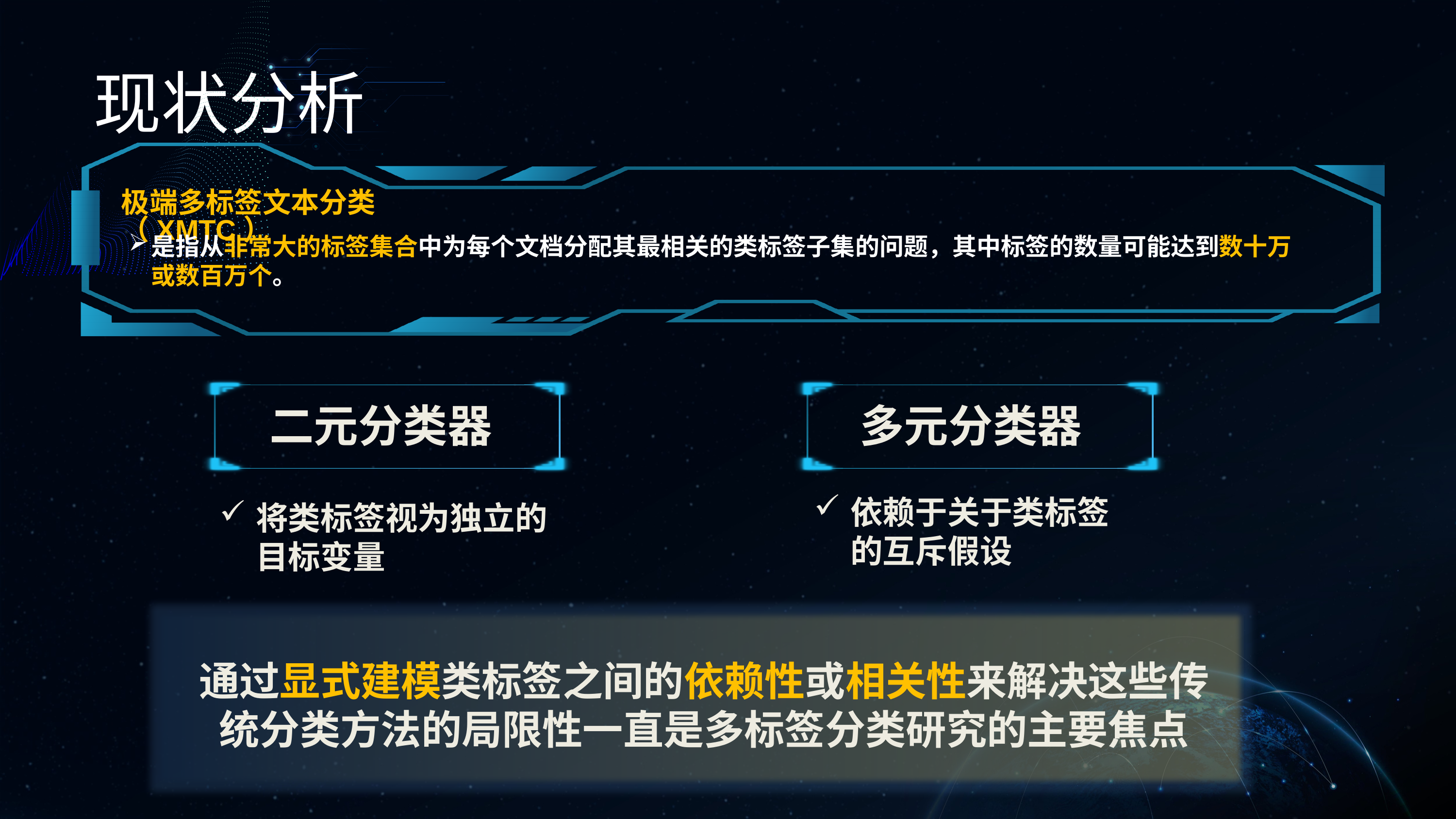

现状分析

极端多标签文本分类（XMTC）

是指从非常大的标签集合中为每个文档分配其最相关的类标签子集的问题，其中标签的数量可能达到数十万或数百万个。

多元分类器
二元分类器
依赖于关于类标签的互斥假设
将类标签视为独立的目标变量

通过显式建模类标签之间的依赖性或相关性来解决这些传统分类方法的局限性一直是多标签分类研究的主要焦点